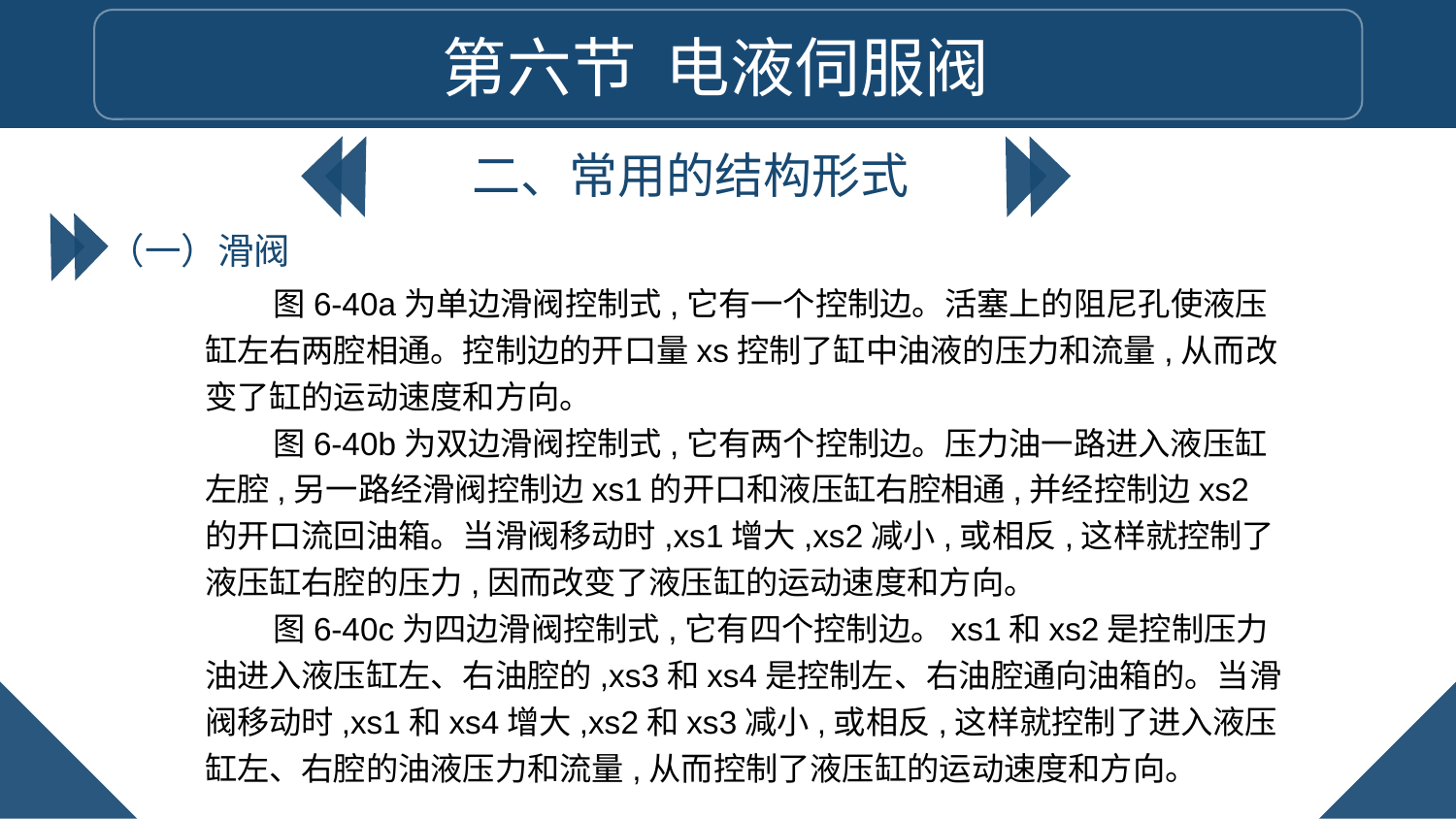

第六节  电液伺服阀
二、常用的结构形式

（一）滑阀

图6-40a为单边滑阀控制式,它有一个控制边。活塞上的阻尼孔使液压缸左右两腔相通。控制边的开口量xs控制了缸中油液的压力和流量,从而改变了缸的运动速度和方向。
图6-40b为双边滑阀控制式,它有两个控制边。压力油一路进入液压缸左腔,另一路经滑阀控制边xs1的开口和液压缸右腔相通,并经控制边xs2的开口流回油箱。当滑阀移动时,xs1增大,xs2减小,或相反,这样就控制了液压缸右腔的压力,因而改变了液压缸的运动速度和方向。
图6-40c为四边滑阀控制式,它有四个控制边。xs1和xs2是控制压力油进入液压缸左、右油腔的,xs3和xs4是控制左、右油腔通向油箱的。当滑阀移动时,xs1和xs4增大,xs2和xs3减小,或相反,这样就控制了进入液压缸左、右腔的油液压力和流量,从而控制了液压缸的运动速度和方向。